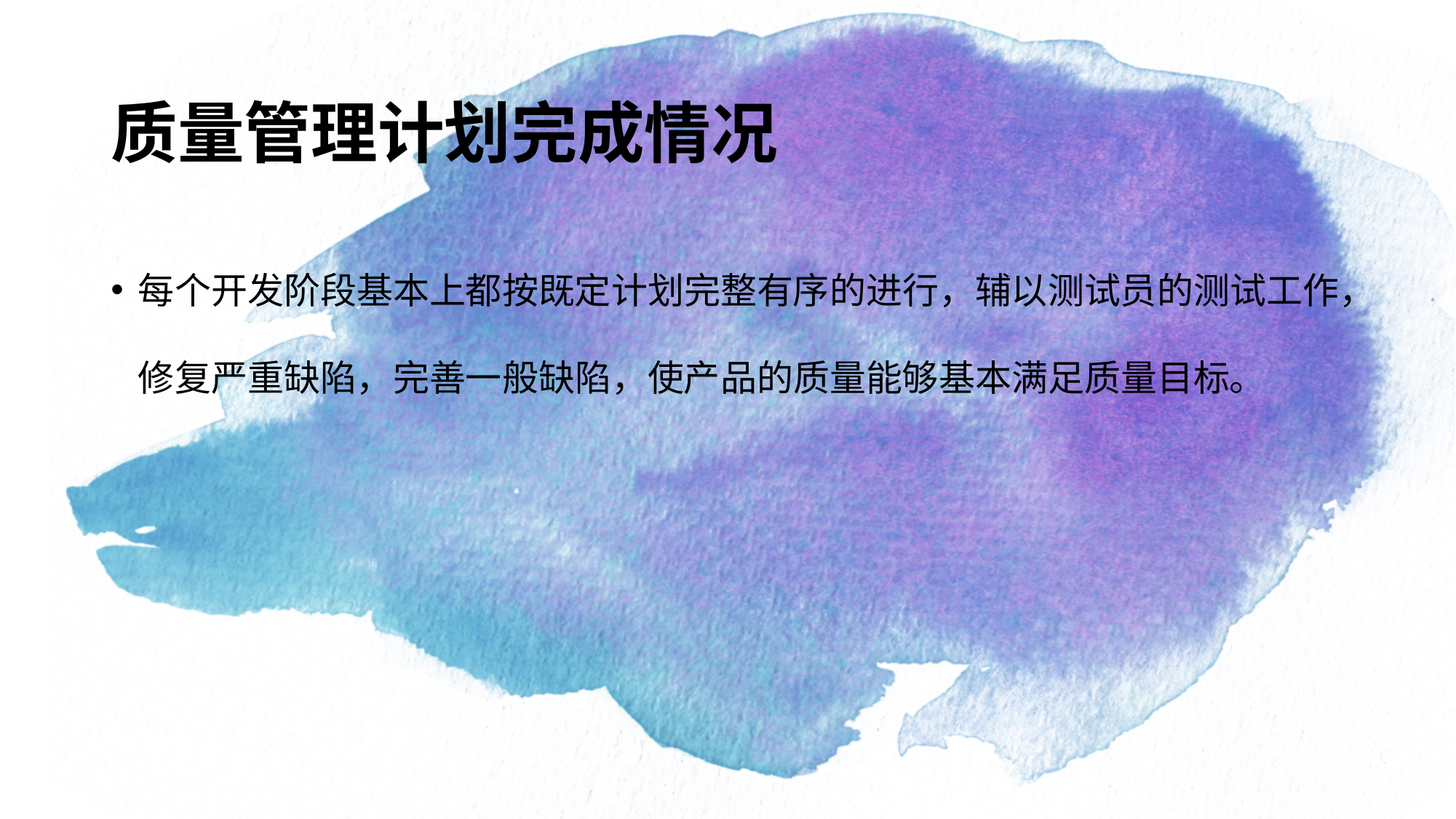

# 质量管理计划完成情况
每个开发阶段基本上都按既定计划完整有序的进行，辅以测试员的测试工作，修复严重缺陷，完善一般缺陷，使产品的质量能够基本满足质量目标。